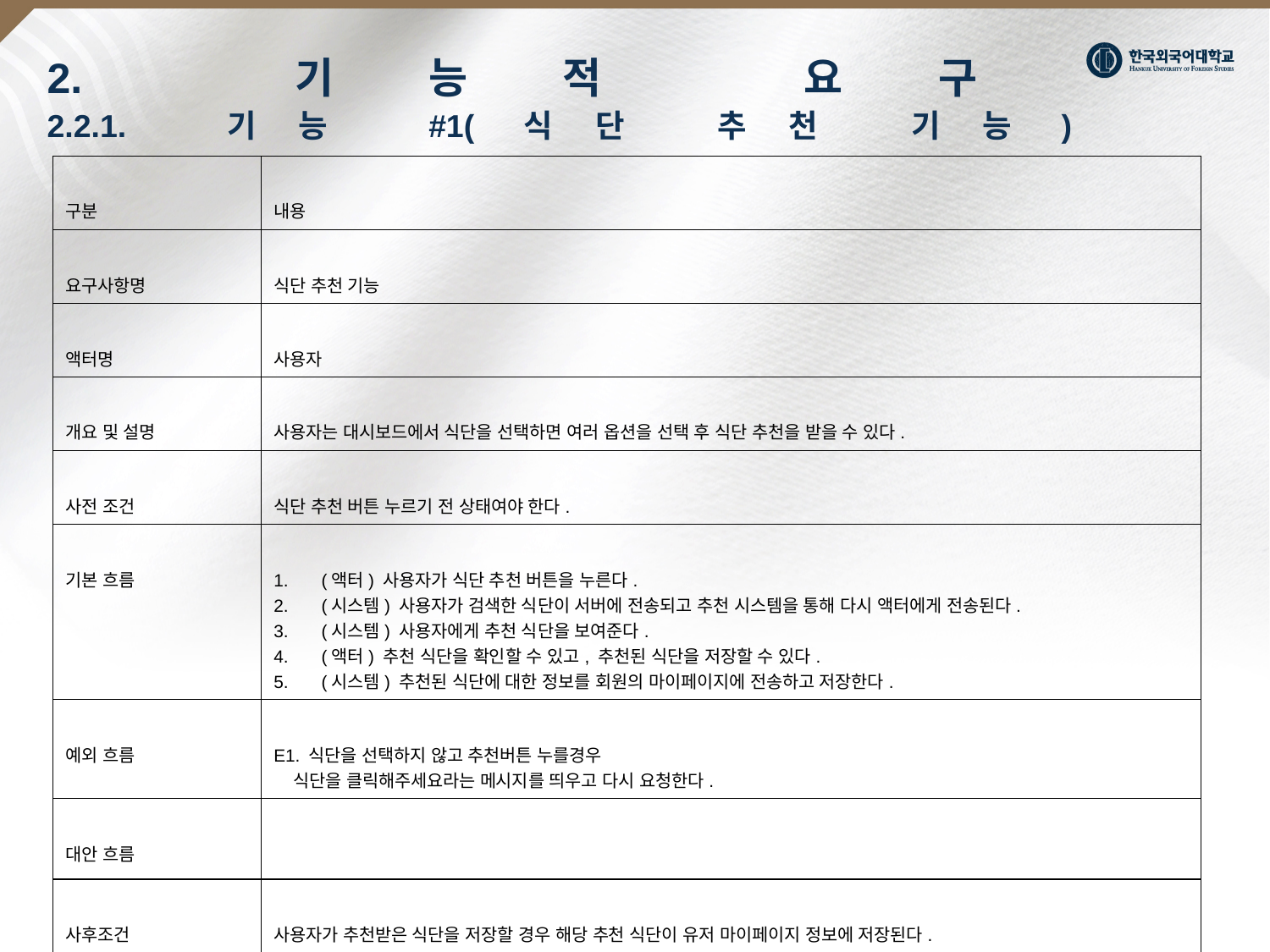

2. 기능적 요구
2.2.1. 기능 #1(식단 추천 기능)
| 구분 | 내용 |
| --- | --- |
| 요구사항명 | 식단 추천 기능 |
| 액터명 | 사용자 |
| 개요 및 설명 | 사용자는 대시보드에서 식단을 선택하면 여러 옵션을 선택 후 식단 추천을 받을 수 있다. |
| 사전 조건 | 식단 추천 버튼 누르기 전 상태여야 한다. |
| 기본 흐름 | (액터) 사용자가 식단 추천 버튼을 누른다.  (시스템) 사용자가 검색한 식단이 서버에 전송되고 추천 시스템을 통해 다시 액터에게 전송된다.  (시스템) 사용자에게 추천 식단을 보여준다.  (액터) 추천 식단을 확인할 수 있고, 추천된 식단을 저장할 수 있다.  (시스템) 추천된 식단에 대한 정보를 회원의 마이페이지에 전송하고 저장한다. |
| 예외 흐름 | E1. 식단을 선택하지 않고 추천버튼 누를경우      식단을 클릭해주세요라는 메시지를 띄우고 다시 요청한다. |
| 대안 흐름 |  |
| 사후조건 | 사용자가 추천받은 식단을 저장할 경우 해당 추천 식단이 유저 마이페이지 정보에 저장된다. |